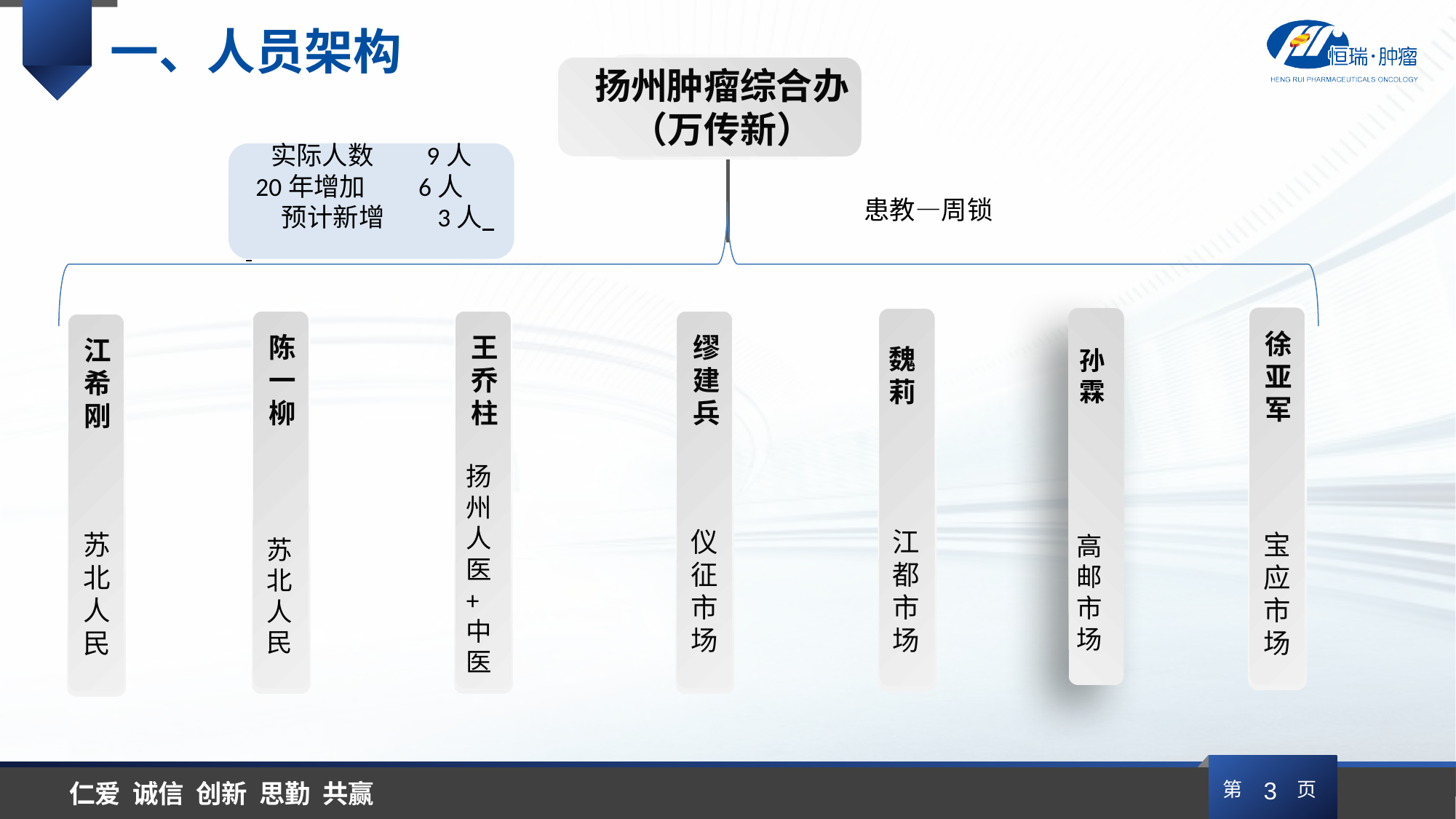

一、人员架构

扬州肿瘤综合办（万传新）
实际人数        9人
20年增加        6人
     预计新增        3人
患教—周锁

孙霖
扬州人医+中医

徐亚军

魏莉

缪建兵

陈一柳

王乔柱

江希刚
仪征市场
江都市场
高邮市场
宝应市场
苏北人民
苏北人民